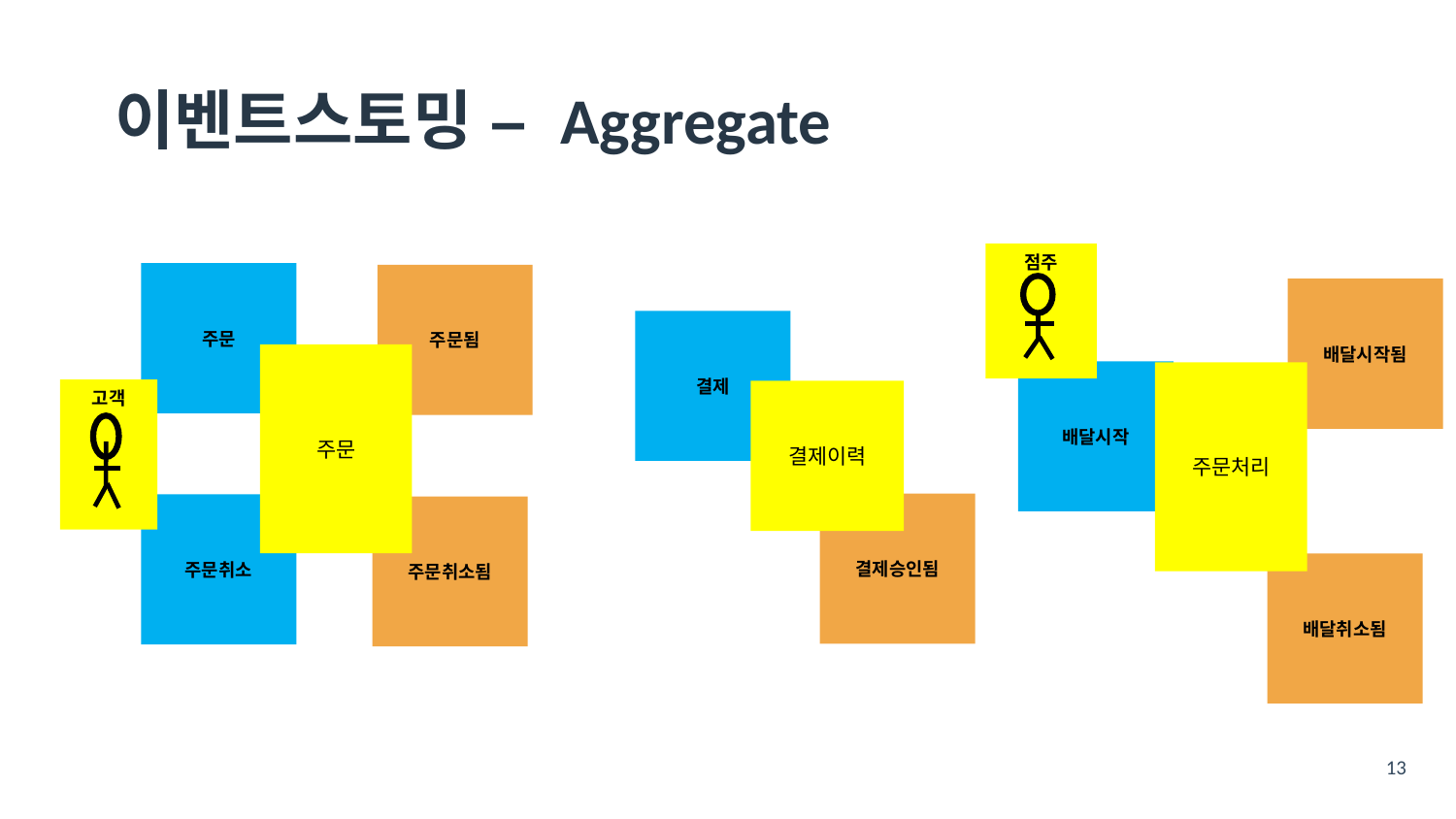

# 이벤트스토밍 – Aggregate
점주

주문
주문됨
배달시작됨
결제
주문
배달시작
주문처리
고객

결제이력
결제승인됨
주문취소
주문취소됨
배달취소됨